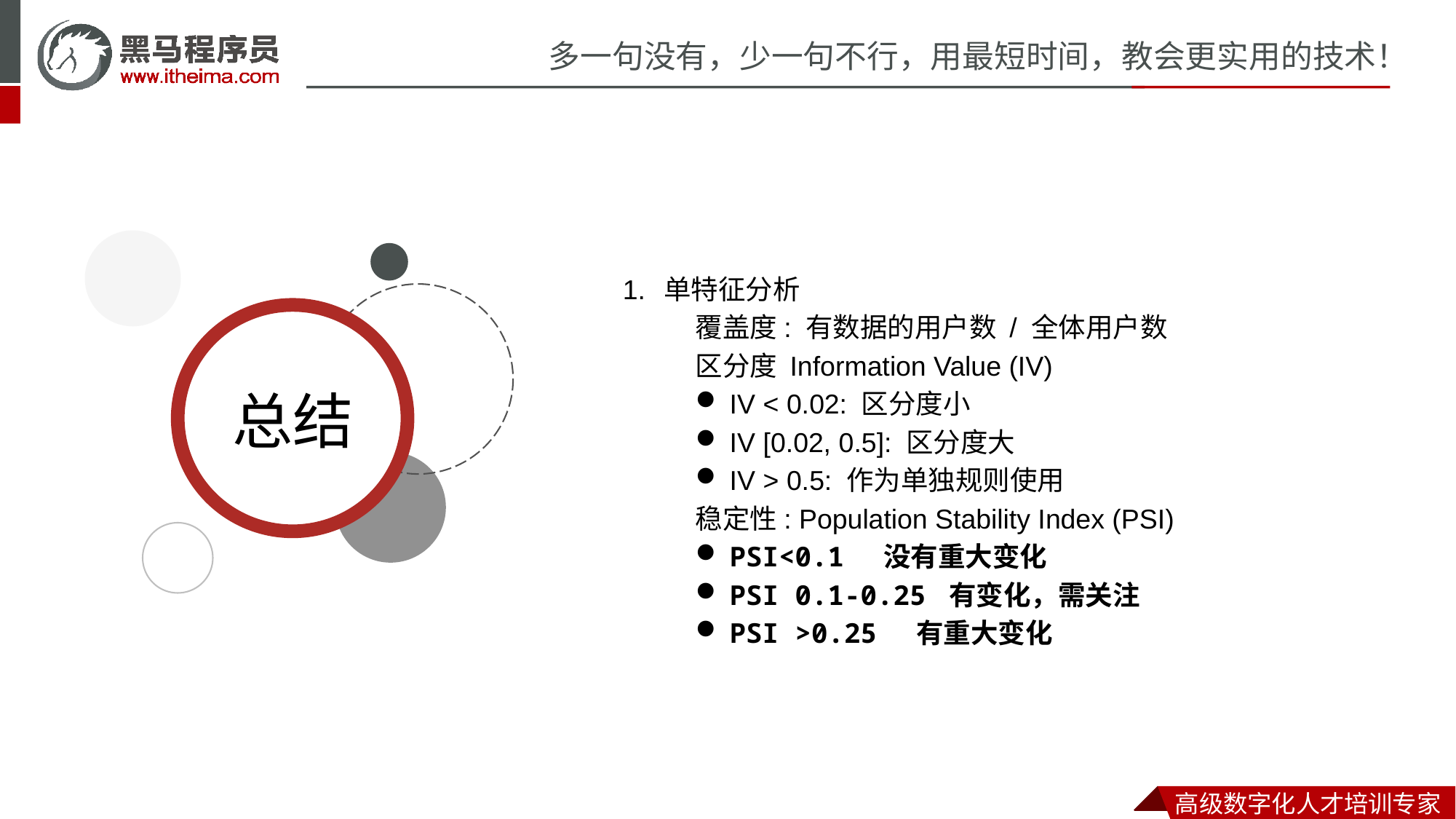

单特征分析
覆盖度: 有数据的用户数 / 全体用户数
区分度 Information Value (IV)
IV < 0.02: 区分度小
IV [0.02, 0.5]: 区分度大
IV > 0.5: 作为单独规则使用
稳定性: Population Stability Index (PSI)
PSI<0.1  没有重大变化
PSI 0.1-0.25 有变化，需关注
PSI >0.25  有重大变化